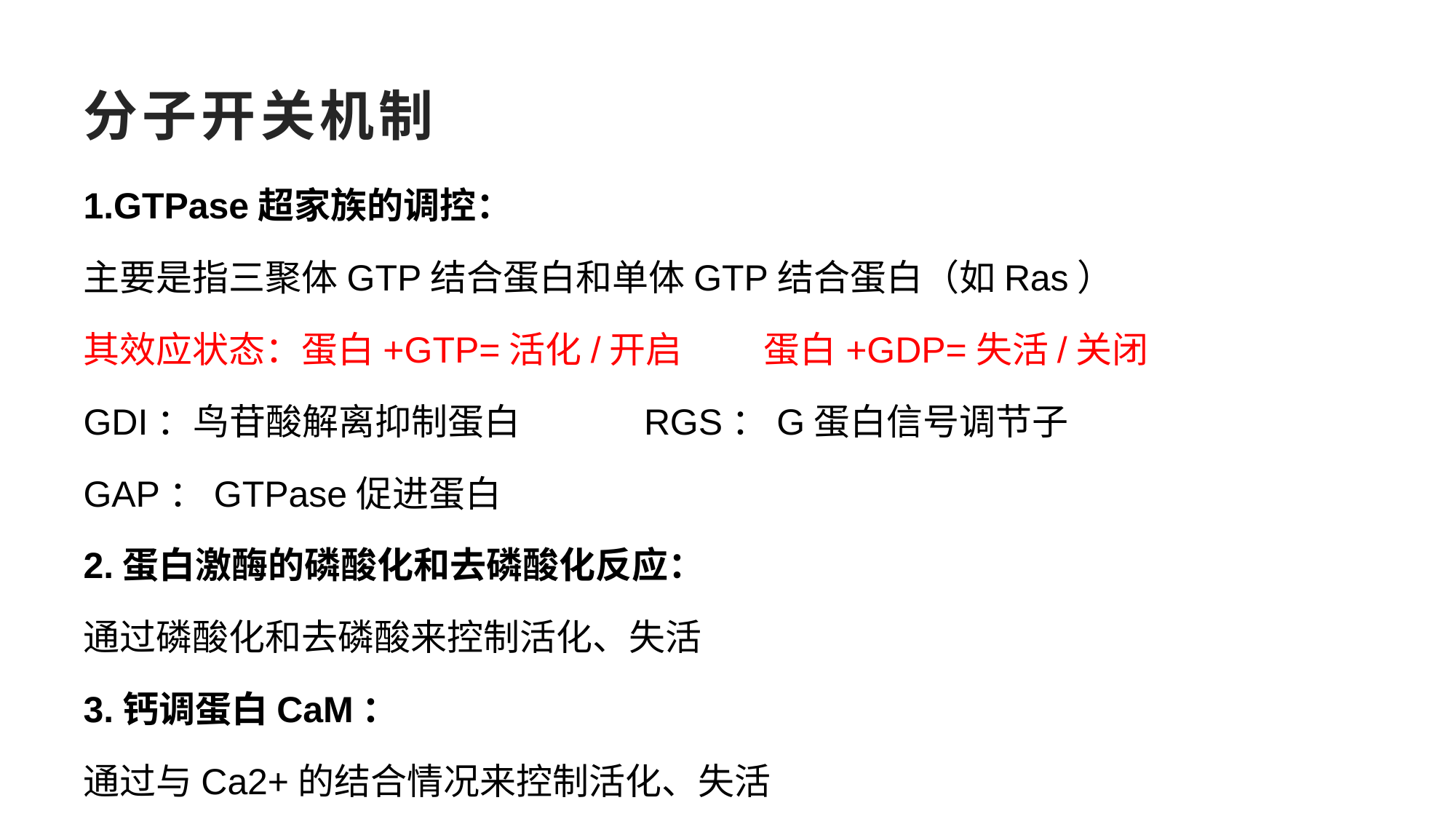

# 分子开关机制
1.GTPase超家族的调控：
主要是指三聚体GTP结合蛋白和单体GTP结合蛋白（如Ras）
其效应状态：蛋白+GTP=活化/开启          蛋白+GDP=失活/关闭
GDI：鸟苷酸解离抑制蛋白              RGS：G蛋白信号调节子
GAP：GTPase促进蛋白
2.蛋白激酶的磷酸化和去磷酸化反应：
通过磷酸化和去磷酸来控制活化、失活
3.钙调蛋白CaM：
通过与Ca2+的结合情况来控制活化、失活